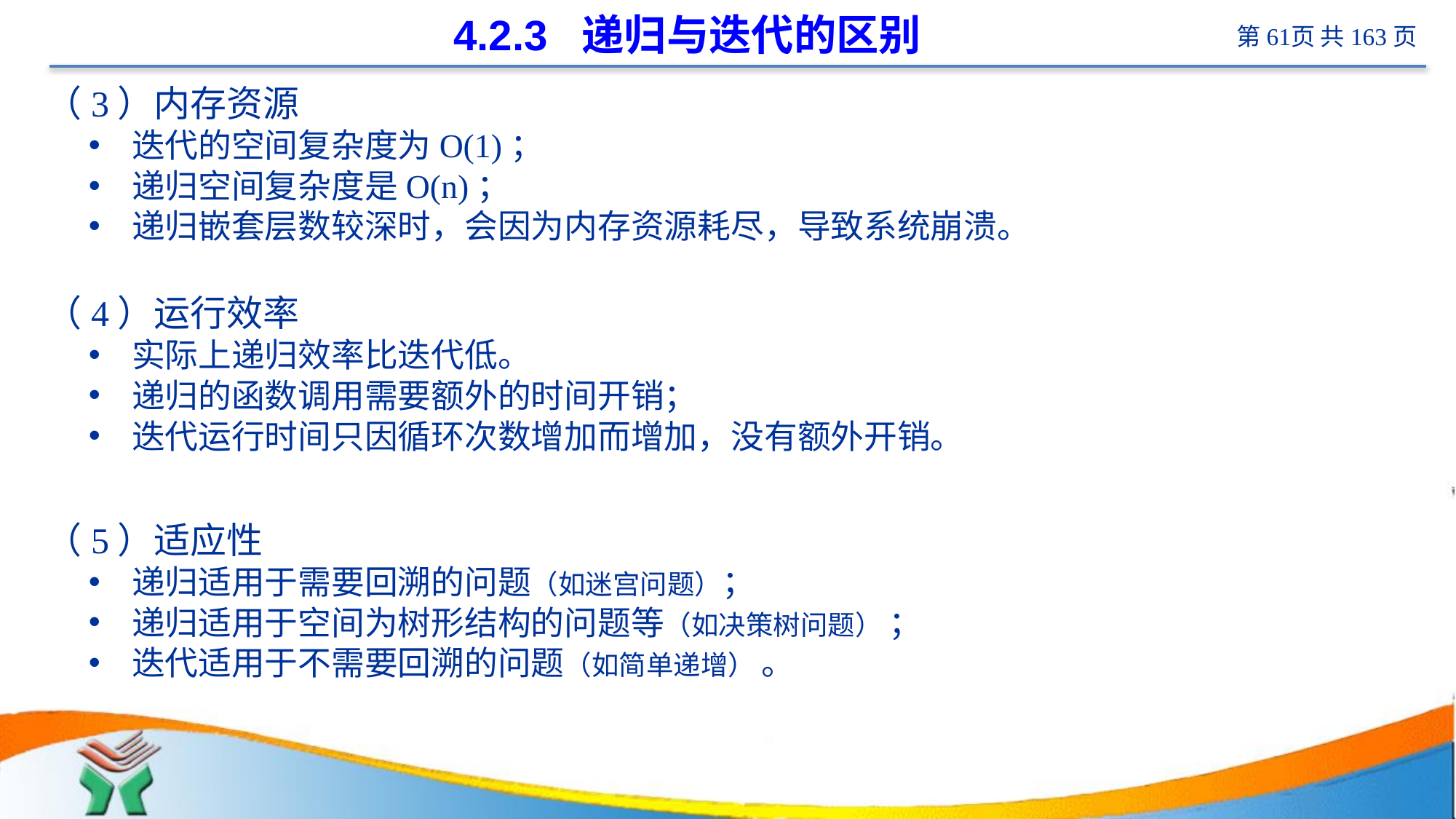

# 4.2.3  递归与迭代的区别
（3）内存资源
迭代的空间复杂度为O(1)；
递归空间复杂度是O(n)；
递归嵌套层数较深时，会因为内存资源耗尽，导致系统崩溃。

（4）运行效率
实际上递归效率比迭代低。
递归的函数调用需要额外的时间开销；
迭代运行时间只因循环次数增加而增加，没有额外开销。

（5）适应性
递归适用于需要回溯的问题（如迷宫问题）；
递归适用于空间为树形结构的问题等（如决策树问题） ；
迭代适用于不需要回溯的问题（如简单递增） 。